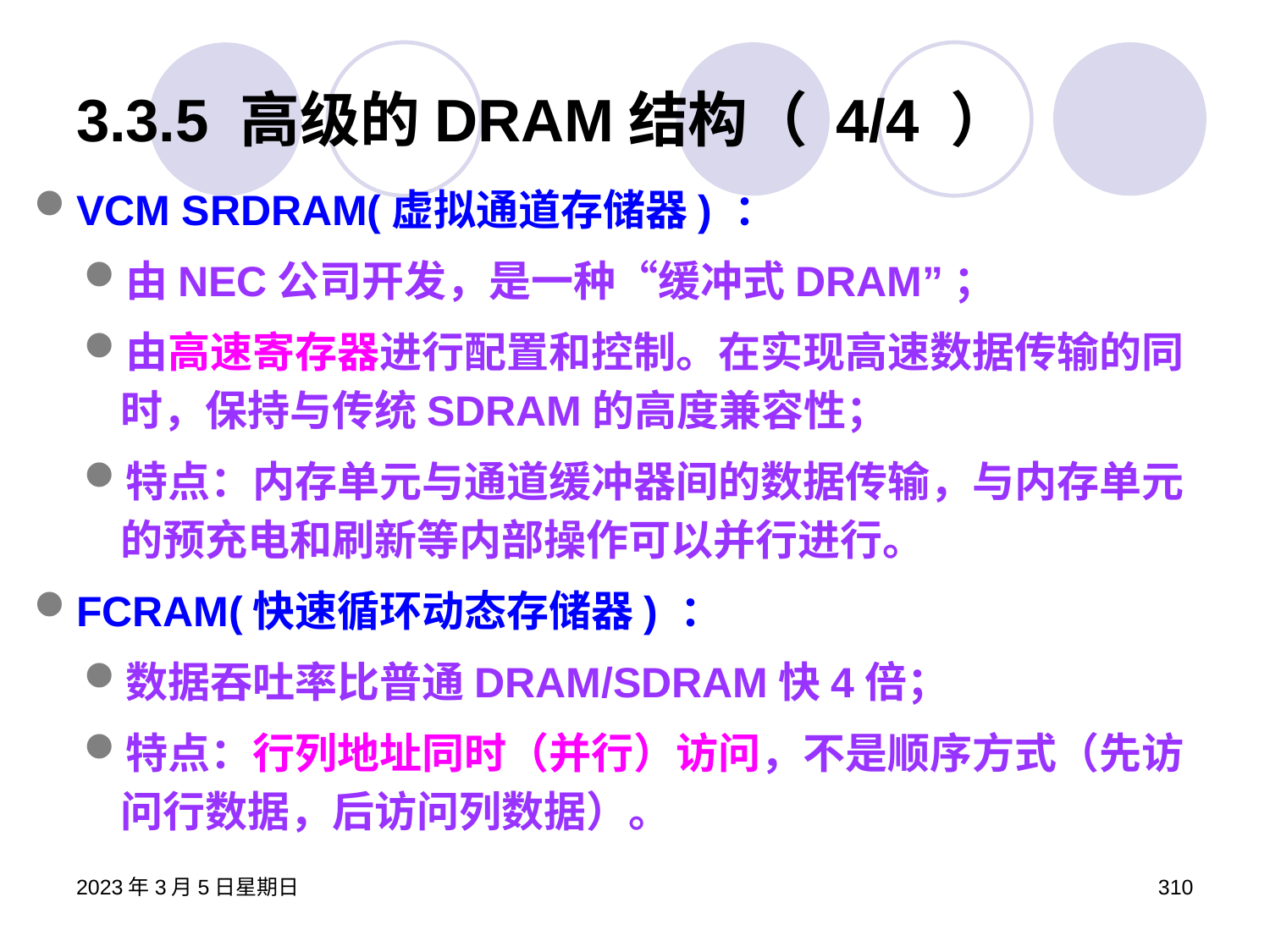

# 3.3.5 高级的DRAM结构（ 4/4 ）
VCM SRDRAM(虚拟通道存储器) ：
由NEC公司开发，是一种“缓冲式DRAM”；
由高速寄存器进行配置和控制。在实现高速数据传输的同时，保持与传统SDRAM的高度兼容性；
特点：内存单元与通道缓冲器间的数据传输，与内存单元的预充电和刷新等内部操作可以并行进行。
FCRAM(快速循环动态存储器) ：
数据吞吐率比普通DRAM/SDRAM快4倍；
特点：行列地址同时（并行）访问，不是顺序方式（先访问行数据，后访问列数据）。
2023年3月5日星期日
310